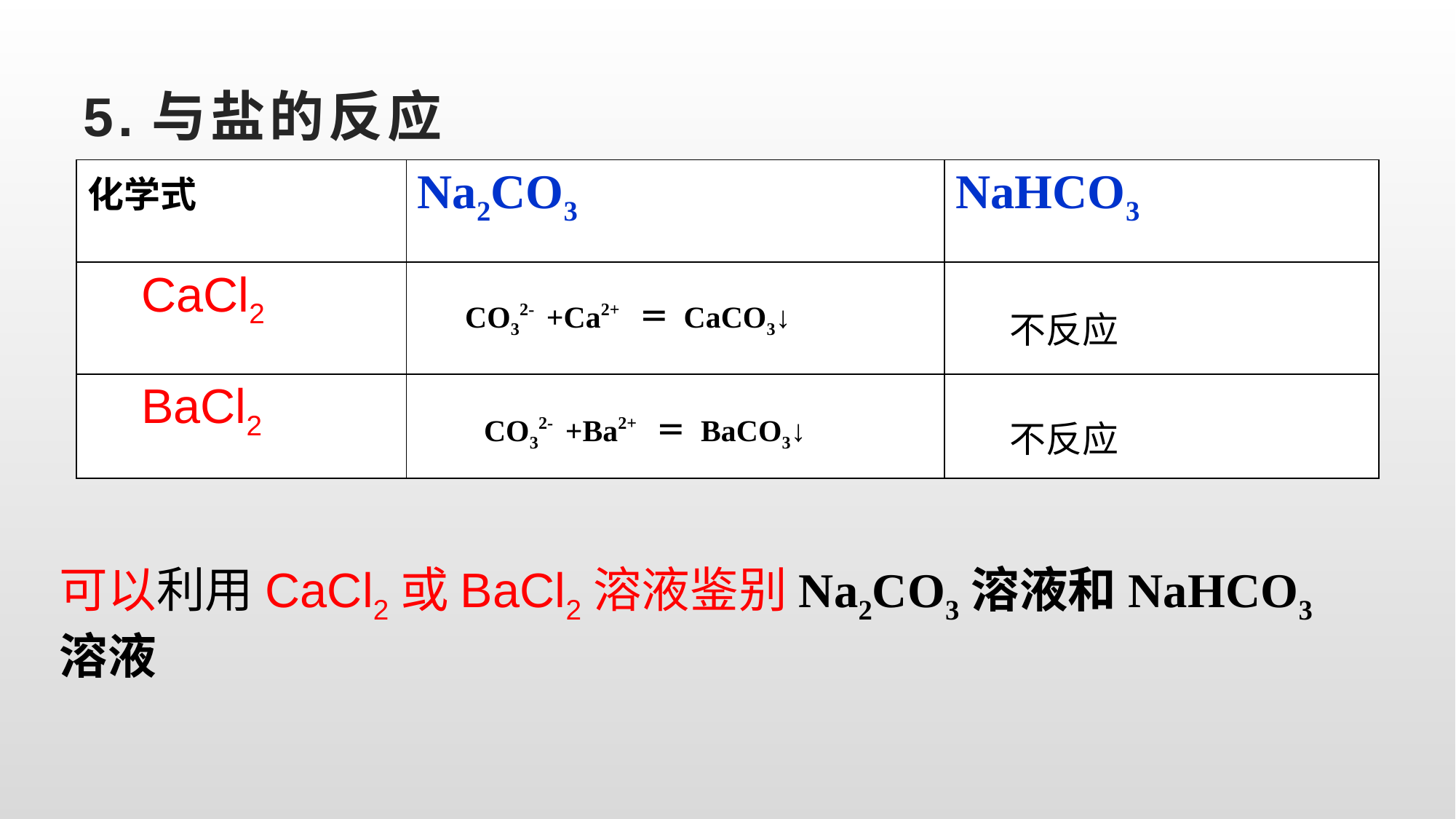

# 5.与盐的反应
| 化学式 | Na2CO3 | NaHCO3 |
| --- | --- | --- |
| CaCl2 |  |  |
| BaCl2 |  |  |
CO32-  +Ca2+  ＝ CaCO3↓
不反应

CO32-  +Ba2+  ＝ BaCO3↓
不反应
可以利用CaCl2或BaCl2溶液鉴别Na2CO3溶液和NaHCO3溶液